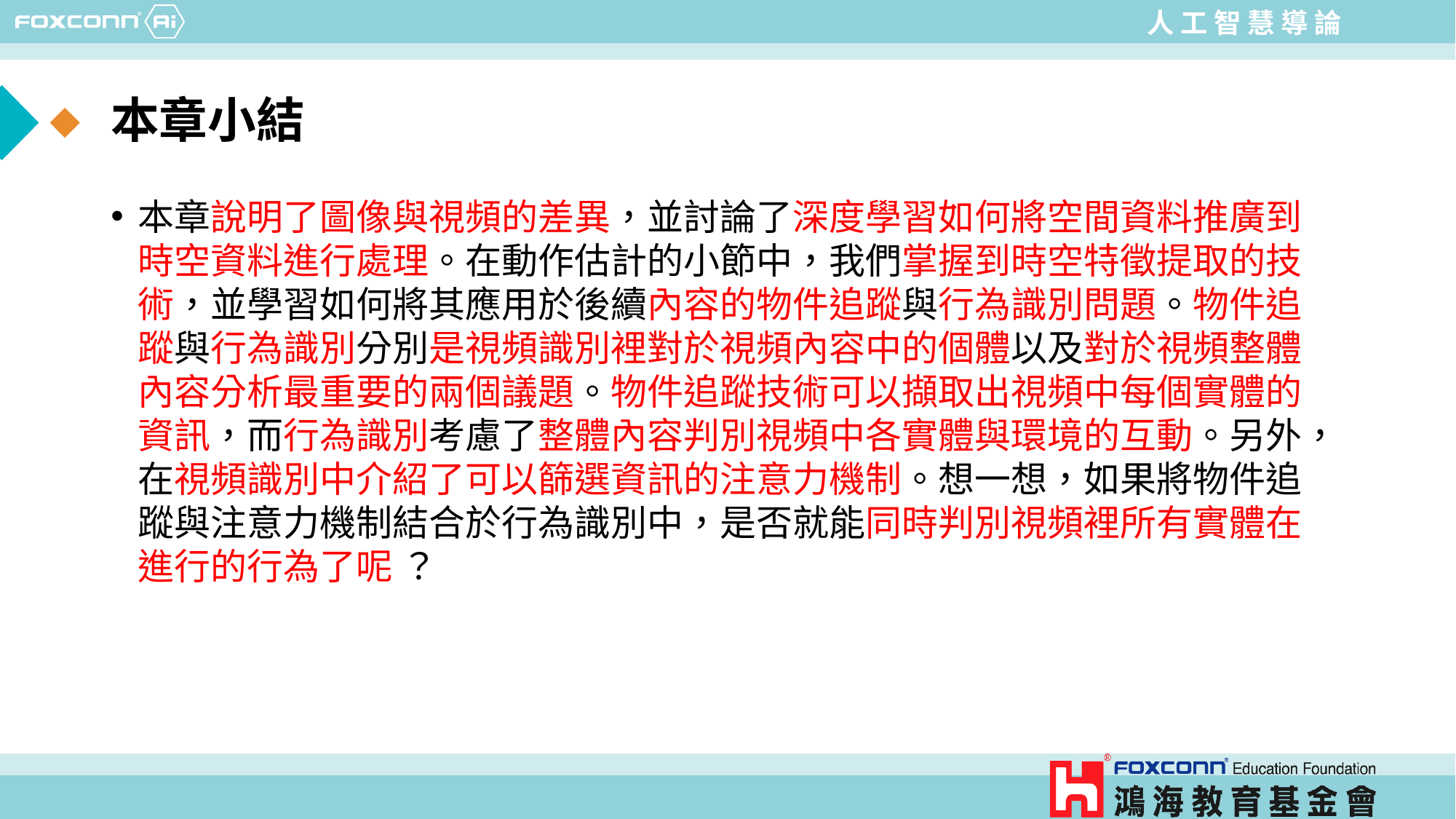

# 本章小結
本章說明了圖像與視頻的差異，並討論了深度學習如何將空間資料推廣到時空資料進行處理。在動作估計的小節中，我們掌握到時空特徵提取的技術，並學習如何將其應用於後續內容的物件追蹤與行為識別問題。物件追蹤與行為識別分別是視頻識別裡對於視頻內容中的個體以及對於視頻整體內容分析最重要的兩個議題。物件追蹤技術可以擷取出視頻中每個實體的資訊，而行為識別考慮了整體內容判別視頻中各實體與環境的互動。另外，在視頻識別中介紹了可以篩選資訊的注意力機制。想一想，如果將物件追
蹤與注意力機制結合於行為識別中，是否就能同時判別視頻裡所有實體在進行的行為了呢 ？